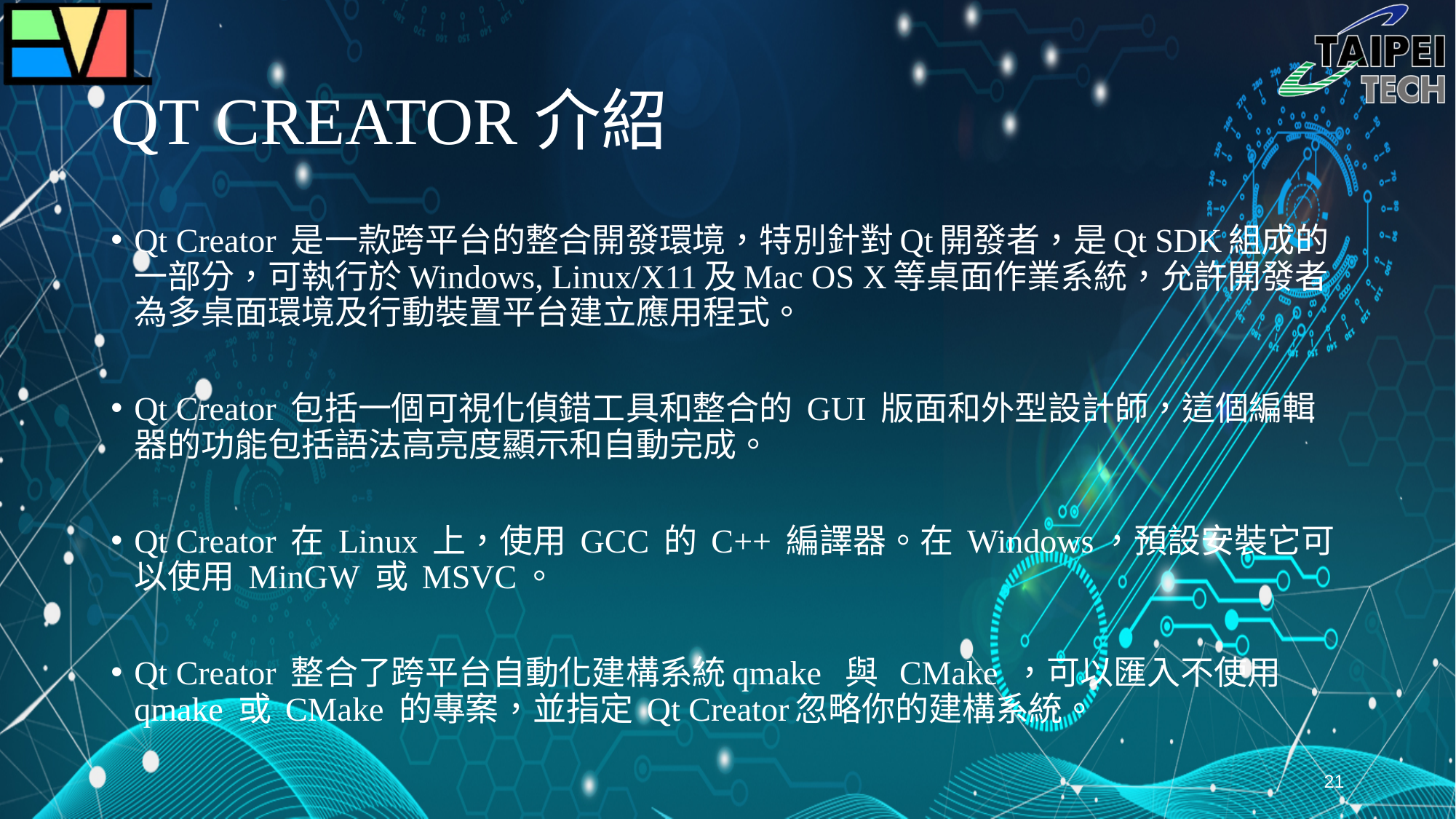

# QT CREATOR介紹
Qt Creator 是一款跨平台的整合開發環境，特別針對Qt開發者，是Qt SDK組成的一部分，可執行於Windows, Linux/X11及Mac OS X等桌面作業系統，允許開發者為多桌面環境及行動裝置平台建立應用程式。

Qt Creator 包括一個可視化偵錯工具和整合的 GUI 版面和外型設計師，這個編輯器的功能包括語法高亮度顯示和自動完成。

Qt Creator 在 Linux 上，使用 GCC 的 C++ 編譯器。在 Windows，預設安裝它可以使用 MinGW 或 MSVC。

Qt Creator 整合了跨平台自動化建構系統qmake  與  CMake ，可以匯入不使用 qmake 或 CMake 的專案，並指定 Qt Creator忽略你的建構系統。
21